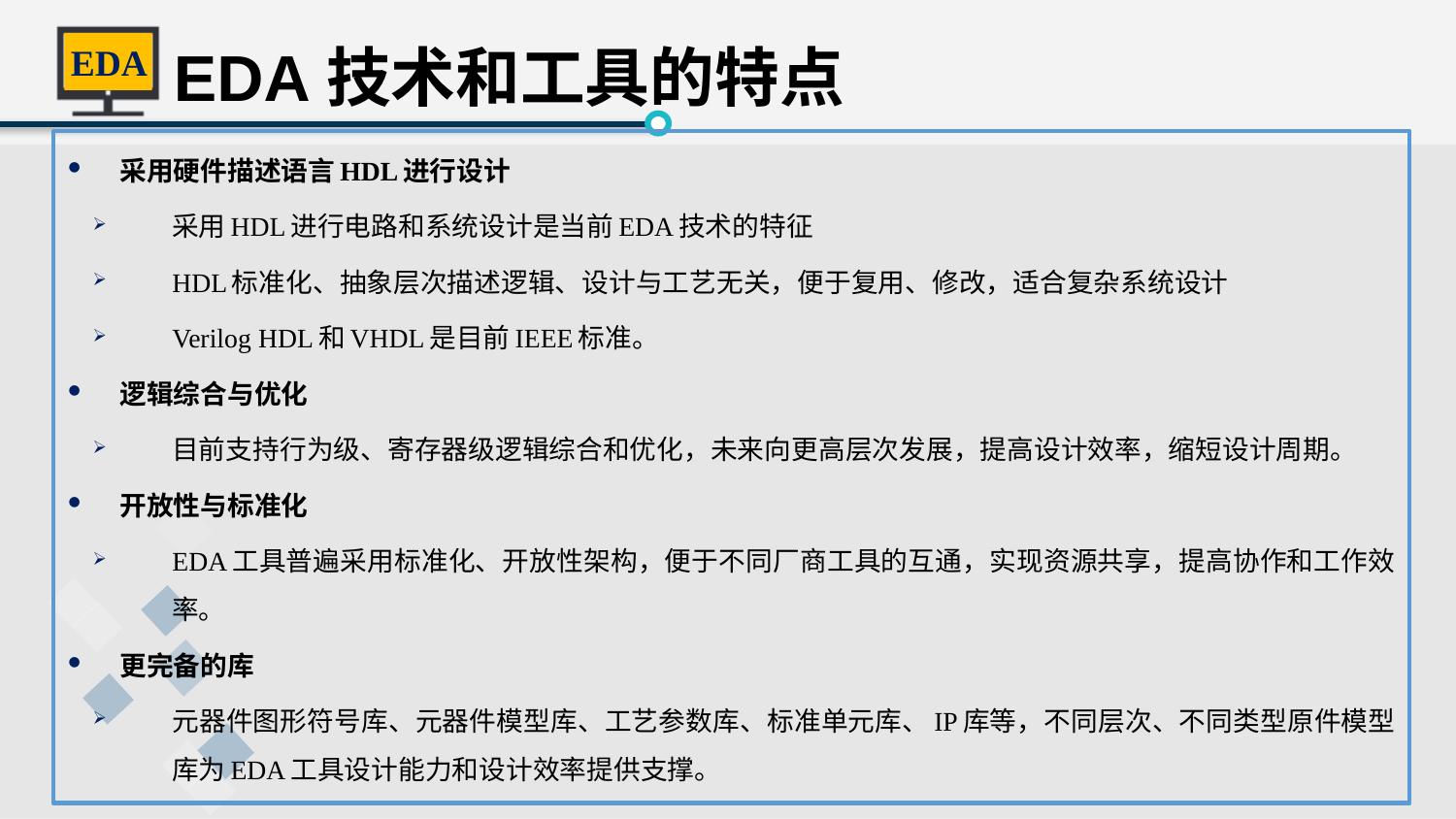

EDA技术和工具的特点
采用硬件描述语言HDL进行设计
采用HDL进行电路和系统设计是当前EDA技术的特征
HDL标准化、抽象层次描述逻辑、设计与工艺无关，便于复用、修改，适合复杂系统设计
Verilog HDL和VHDL是目前IEEE标准。
逻辑综合与优化
目前支持行为级、寄存器级逻辑综合和优化，未来向更高层次发展，提高设计效率，缩短设计周期。
开放性与标准化
EDA工具普遍采用标准化、开放性架构，便于不同厂商工具的互通，实现资源共享，提高协作和工作效率。
更完备的库
元器件图形符号库、元器件模型库、工艺参数库、标准单元库、IP库等，不同层次、不同类型原件模型库为EDA工具设计能力和设计效率提供支撑。